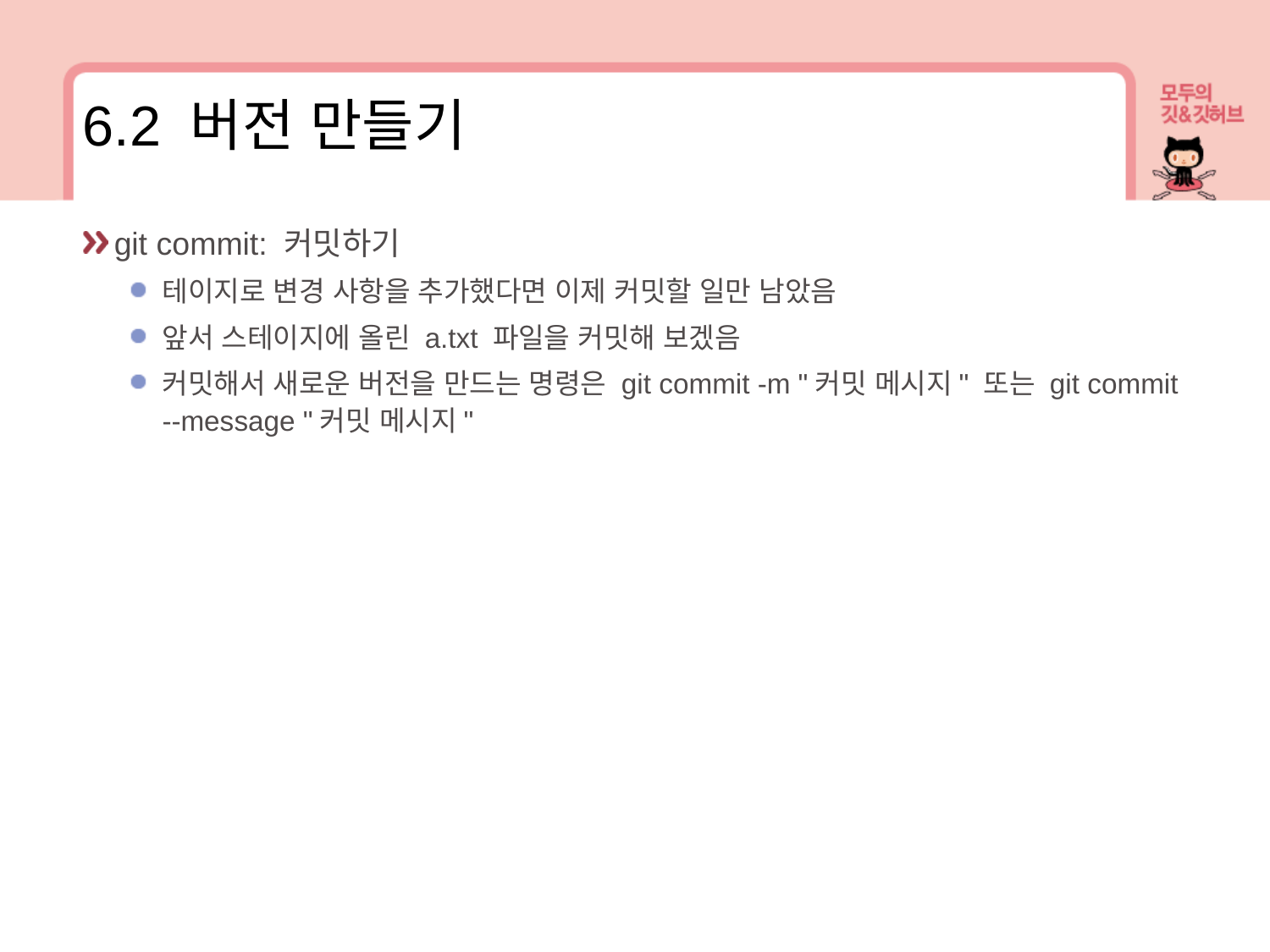

6.2 버전 만들기
git commit: 커밋하기
테이지로 변경 사항을 추가했다면 이제 커밋할 일만 남았음
앞서 스테이지에 올린 a.txt 파일을 커밋해 보겠음
커밋해서 새로운 버전을 만드는 명령은 git commit -m "커밋 메시지" 또는 git commit --message "커밋 메시지"